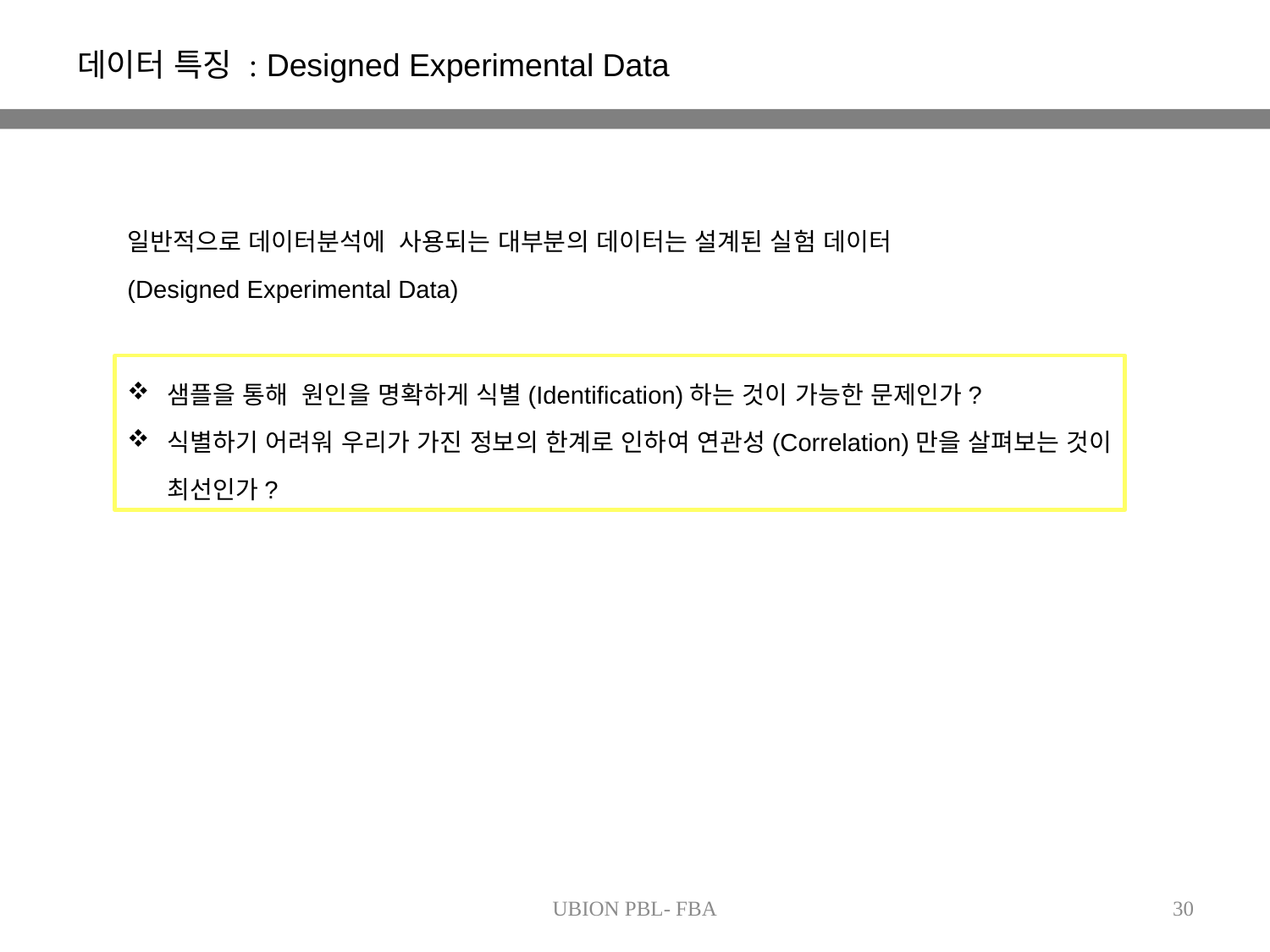

데이터 특징 : Designed Experimental Data

일반적으로 데이터분석에  사용되는 대부분의 데이터는 설계된 실험 데이터
(Designed Experimental Data)
샘플을 통해  원인을 명확하게 식별(Identification)하는 것이 가능한 문제인가?
식별하기 어려워 우리가 가진 정보의 한계로 인하여 연관성(Correlation)만을 살펴보는 것이 최선인가?
UBION PBL- FBA
30